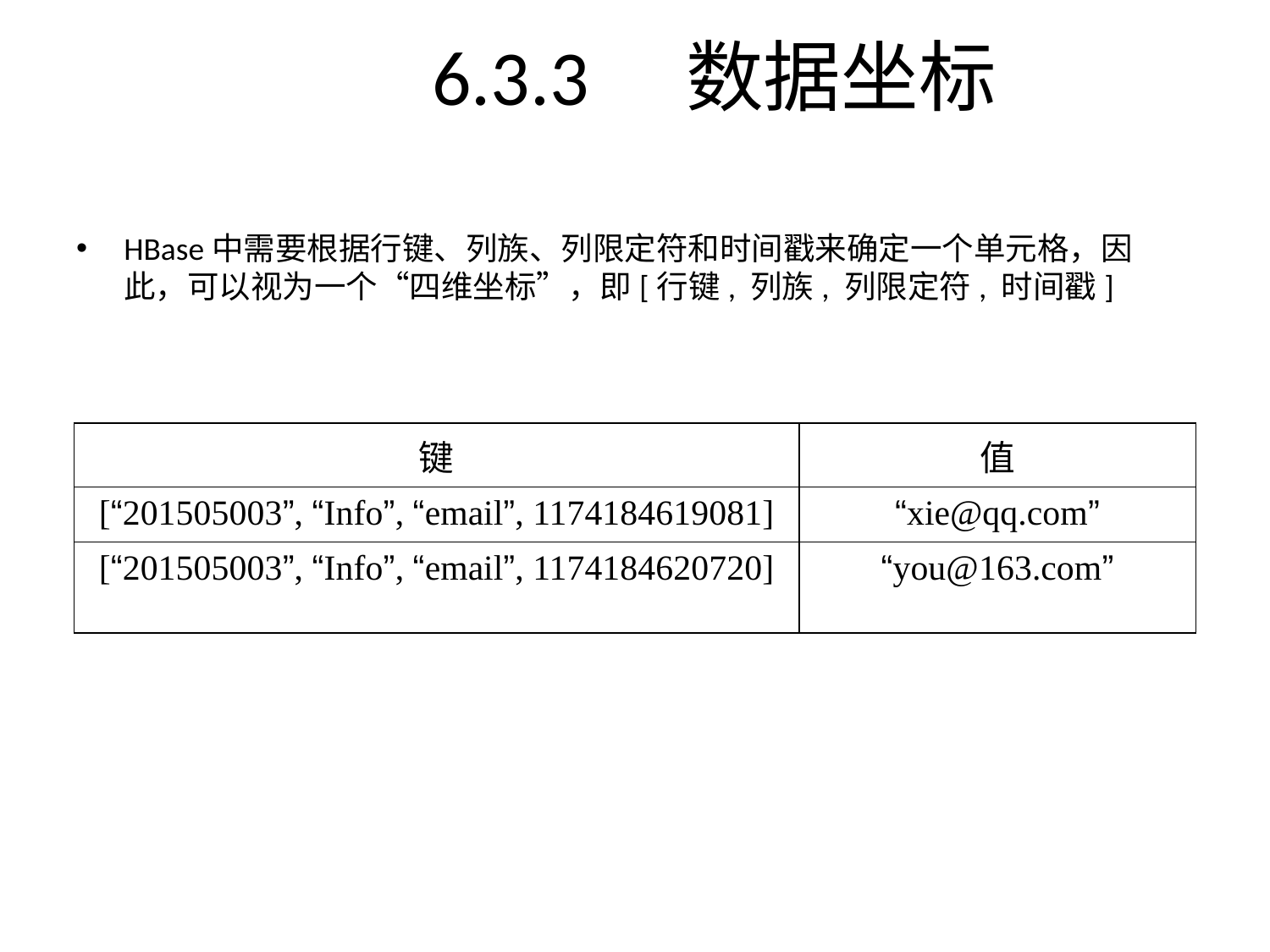

# 6.3.3	数据坐标
HBase中需要根据行键、列族、列限定符和时间戳来确定一个单元格，因此，可以视为一个“四维坐标”，即[行键, 列族, 列限定符, 时间戳]
| 键 | 值 |
| --- | --- |
| [“201505003”, “Info”, “email”, 1174184619081] | “xie@qq.com” |
| [“201505003”, “Info”, “email”, 1174184620720] | “you@163.com” |